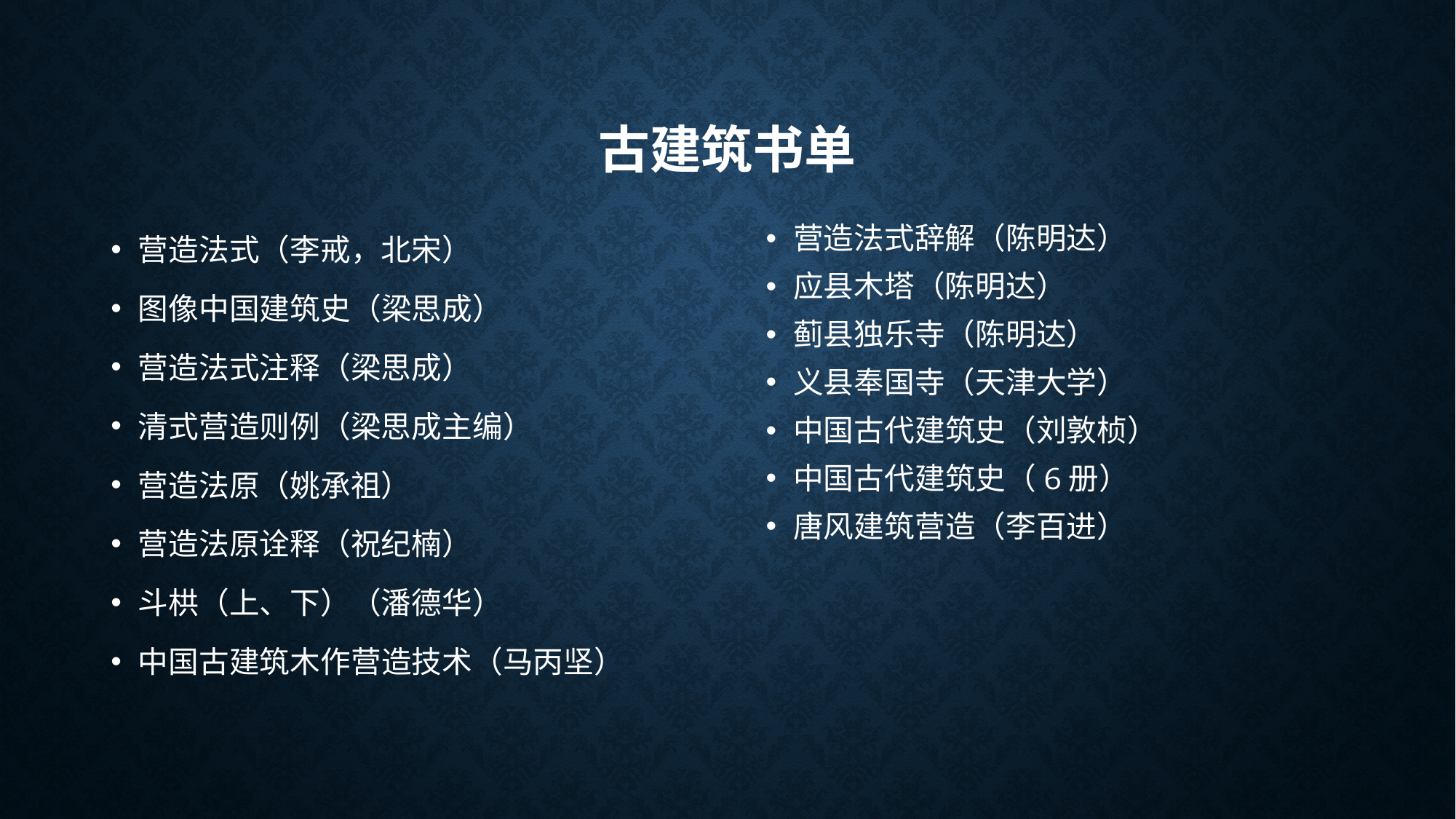

# 古建筑书单
营造法式（李戒，北宋）
图像中国建筑史（梁思成）
营造法式注释（梁思成）
清式营造则例（梁思成主编）
营造法原（姚承祖）
营造法原诠释（祝纪楠）
斗栱（上、下）（潘德华）
中国古建筑木作营造技术（马丙坚）

营造法式辞解（陈明达）
应县木塔（陈明达）
蓟县独乐寺（陈明达）
义县奉国寺（天津大学）
中国古代建筑史（刘敦桢）
中国古代建筑史（6册）
唐风建筑营造（李百进）